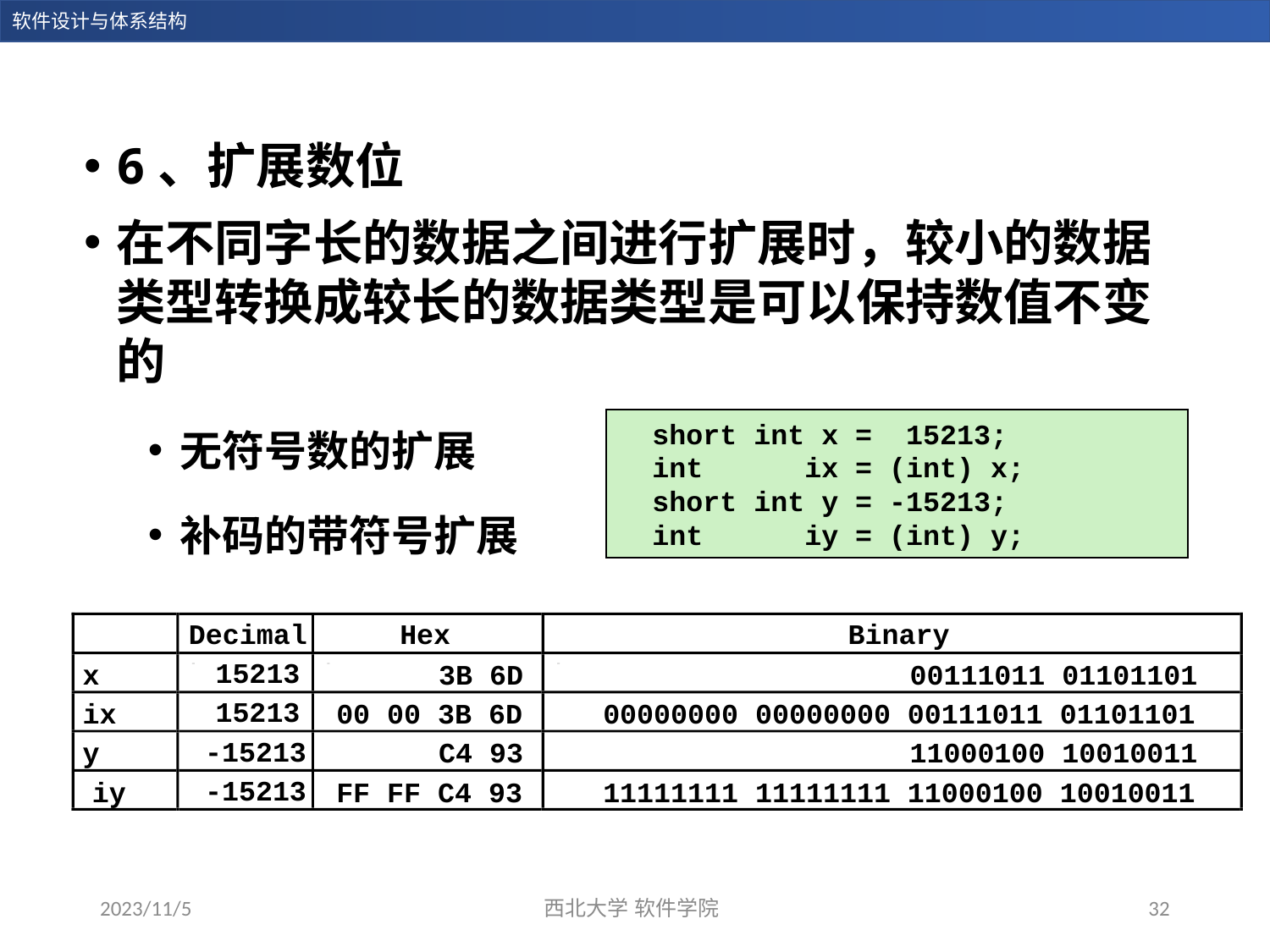

6、扩展数位
在不同字长的数据之间进行扩展时，较小的数据类型转换成较长的数据类型是可以保持数值不变的
无符号数的扩展
补码的带符号扩展
  short int x =  15213;
  int      ix = (int) x;
  short int y = -15213;
  int      iy = (int) y;

Decimal
Hex
Binary

15213
x
3B 6D
00111011 01101101

15213
ix
00 00 3B 6D
00000000 00000000 00111011 01101101

-15213
y
C4 93
11000100 10010011

-15213
iy
FF FF C4 93
11111111 11111111 11000100 10010011

2023/11/5
西北大学 软件学院
32